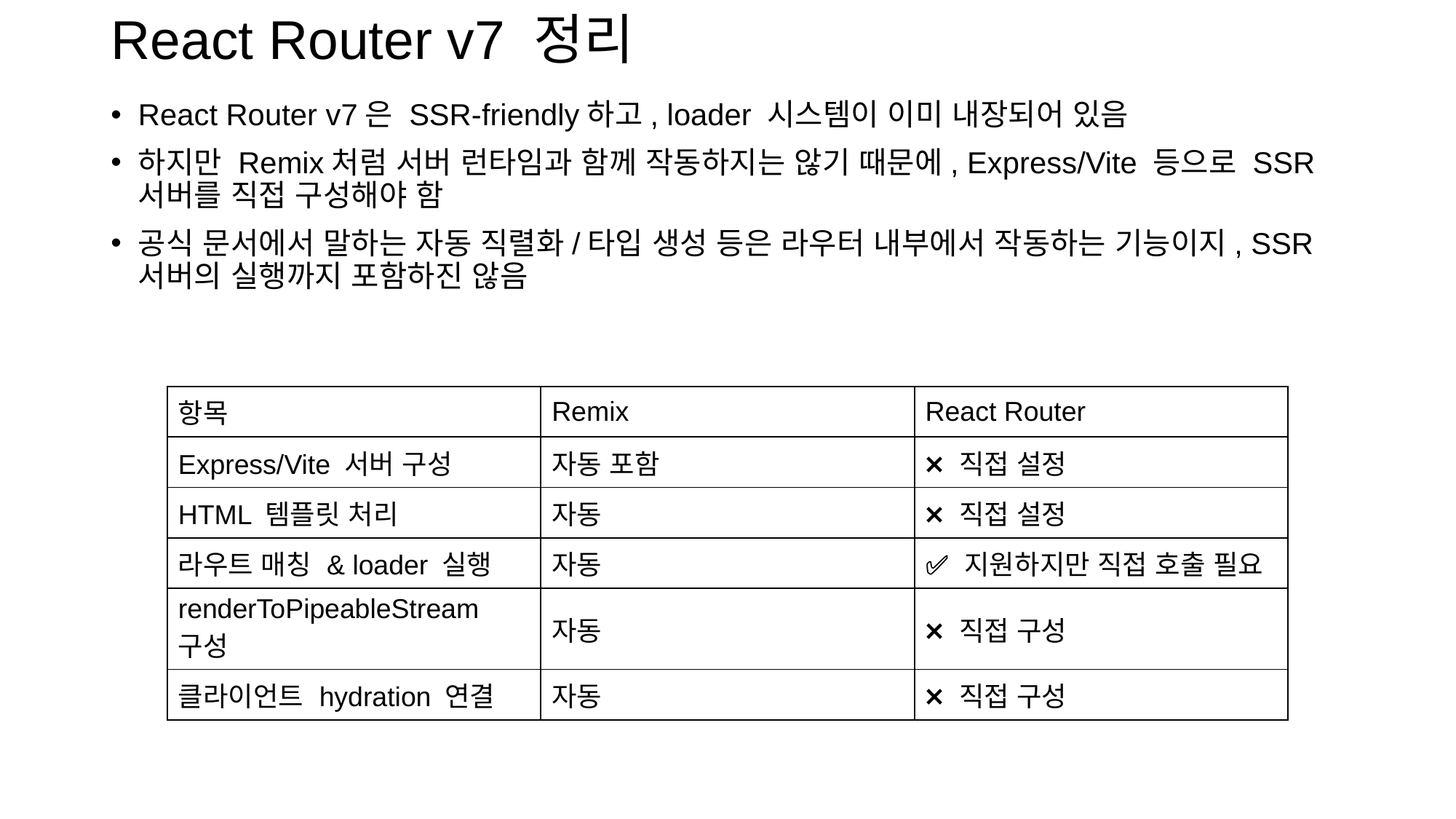

# React Router v7 정리
React Router v7은 SSR-friendly하고, loader 시스템이 이미 내장되어 있음
하지만 Remix처럼 서버 런타임과 함께 작동하지는 않기 때문에, Express/Vite 등으로 SSR 서버를 직접 구성해야 함
공식 문서에서 말하는 자동 직렬화/타입 생성 등은 라우터 내부에서 작동하는 기능이지, SSR 서버의 실행까지 포함하진 않음
| 항목 | Remix | React Router |
| --- | --- | --- |
| Express/Vite 서버 구성 | 자동 포함 | ❌ 직접 설정 |
| HTML 템플릿 처리 | 자동 | ❌ 직접 설정 |
| 라우트 매칭 & loader 실행 | 자동 | ✅ 지원하지만 직접 호출 필요 |
| renderToPipeableStream 구성 | 자동 | ❌ 직접 구성 |
| 클라이언트 hydration 연결 | 자동 | ❌ 직접 구성 |